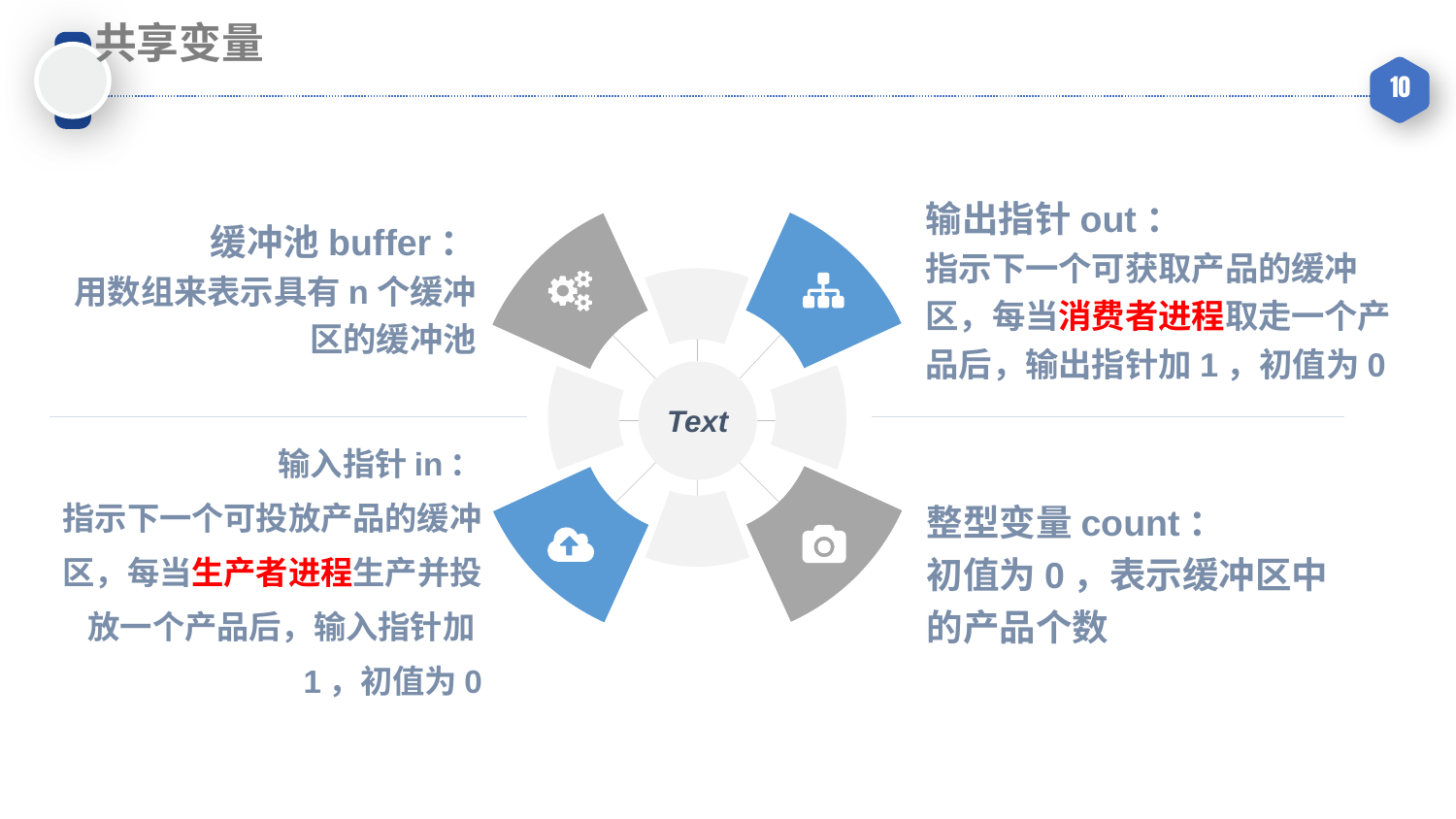

共享变量
输出指针out：
指示下一个可获取产品的缓冲区，每当消费者进程取走一个产品后，输出指针加1，初值为0
缓冲池buffer：
用数组来表示具有n个缓冲区的缓冲池

Text

输入指针in：
指示下一个可投放产品的缓冲区，每当生产者进程生产并投放一个产品后，输入指针加1，初值为0

整型变量count：
初值为0，表示缓冲区中的产品个数